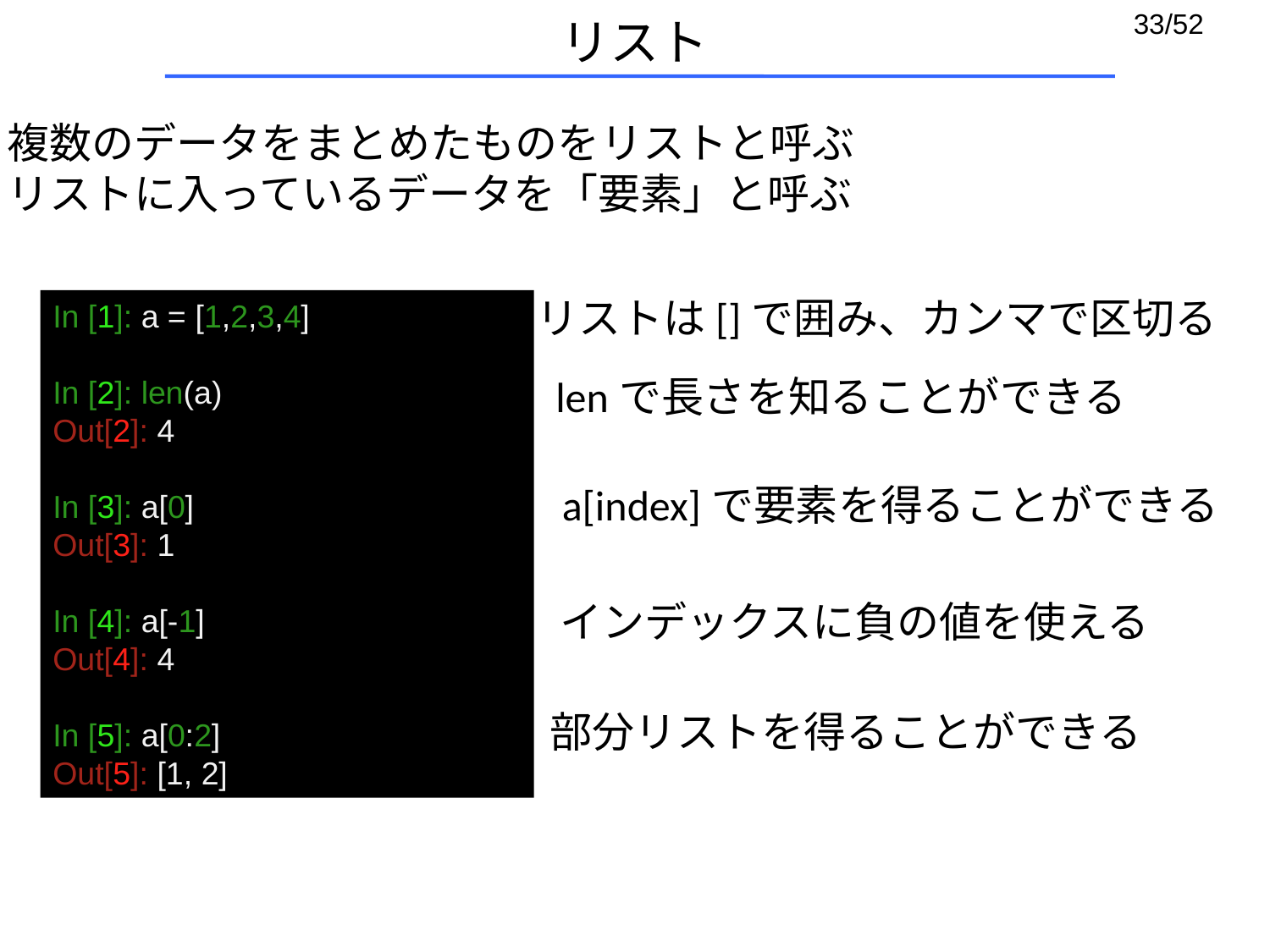

# リスト
複数のデータをまとめたものをリストと呼ぶ
リストに入っているデータを「要素」と呼ぶ
リストは[]で囲み、カンマで区切る
In [1]: a = [1,2,3,4]
In [2]: len(a)
Out[2]: 4

In [3]: a[0]
Out[3]: 1
In [4]: a[-1]
Out[4]: 4
In [5]: a[0:2]
Out[5]: [1, 2]
lenで長さを知ることができる
a[index]で要素を得ることができる
インデックスに負の値を使える
部分リストを得ることができる